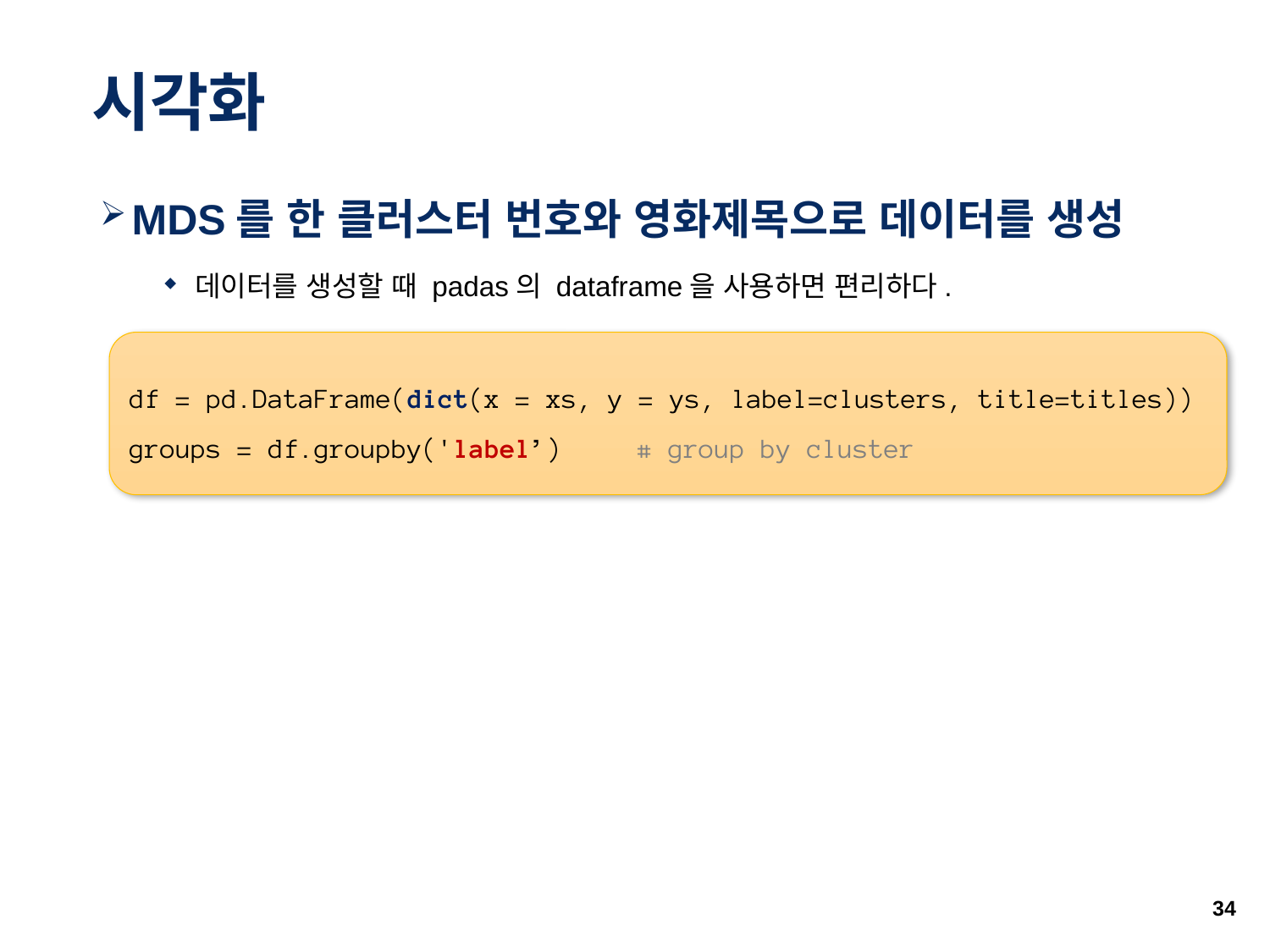

# 시각화
MDS를 한 클러스터 번호와 영화제목으로 데이터를 생성
데이터를 생성할 때 padas의 dataframe을 사용하면 편리하다.

df = pd.DataFrame(dict(x = xs, y = ys, label=clusters, title=titles))
groups = df.groupby('label’) 	# group by cluster
34